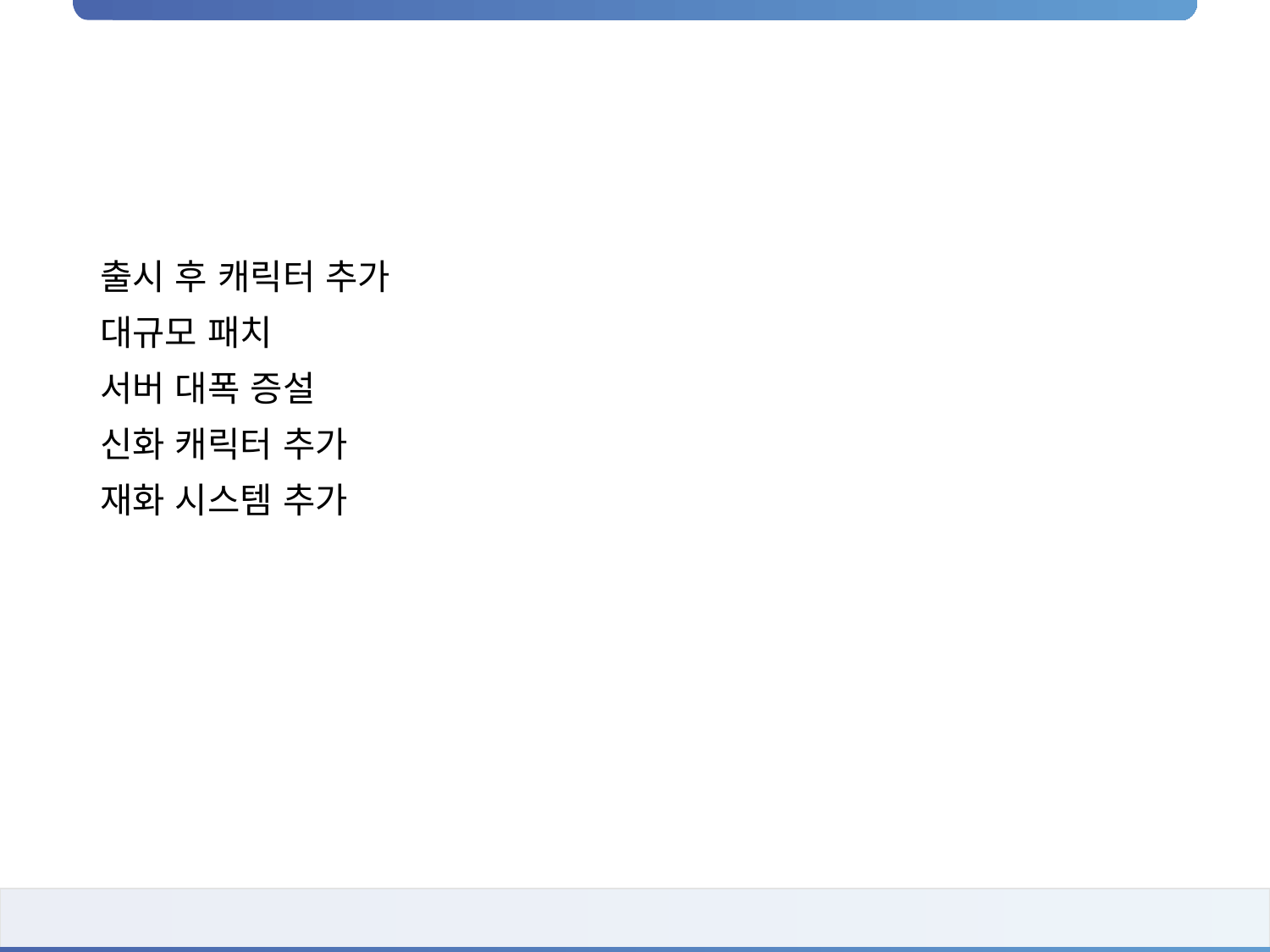

출시 후 캐릭터 추가
대규모 패치
서버 대폭 증설
신화 캐릭터 추가
재화 시스템 추가